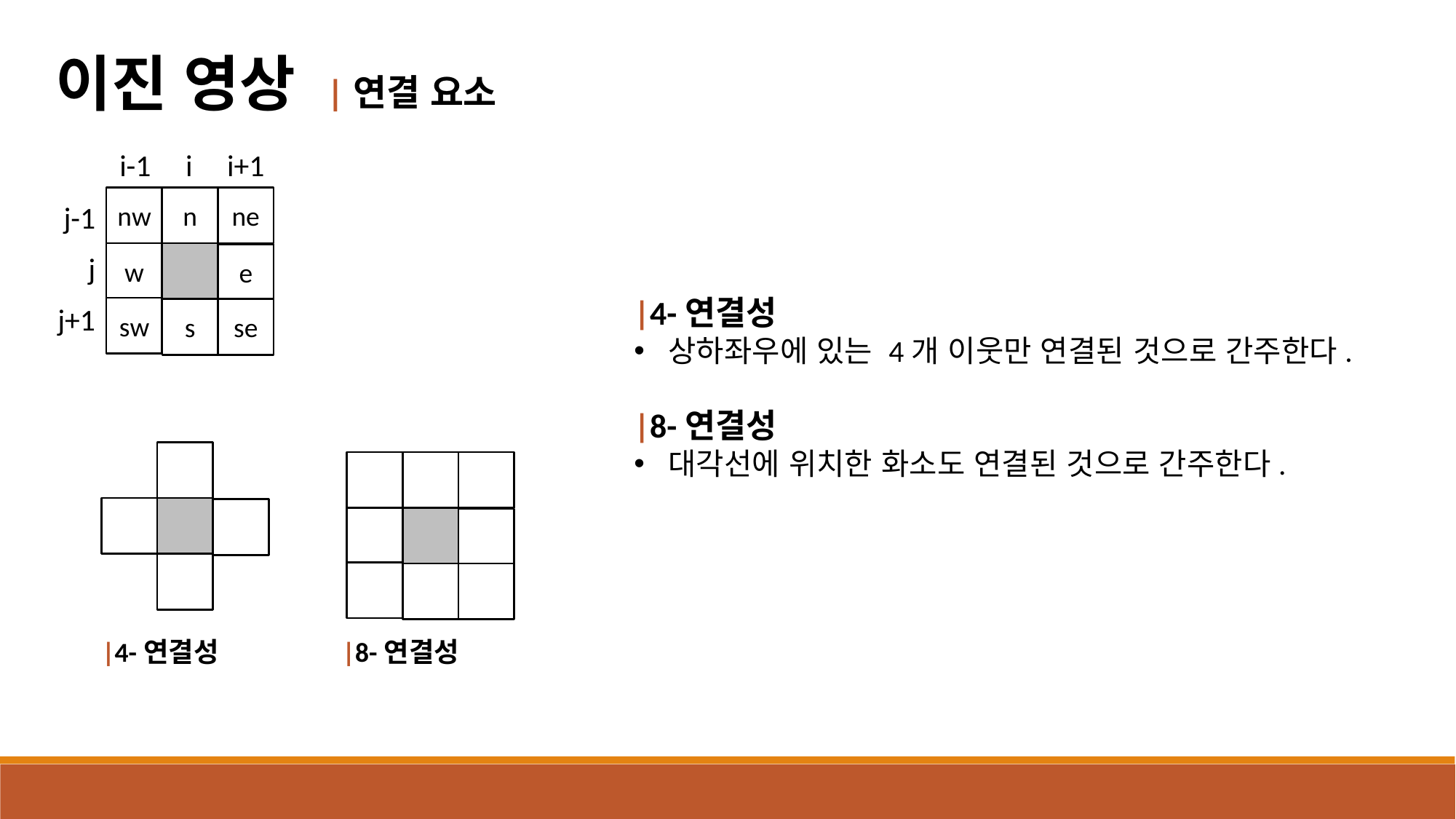

이진 영상 |연결 요소
i-1     i     i+1
nw
n
ne
j-1

j

j+1
w

e
|4-연결성
상하좌우에 있는 4개 이웃만 연결된 것으로 간주한다.

|8-연결성
대각선에 위치한 화소도 연결된 것으로 간주한다.
sw
s
se

|4-연결성
|8-연결성